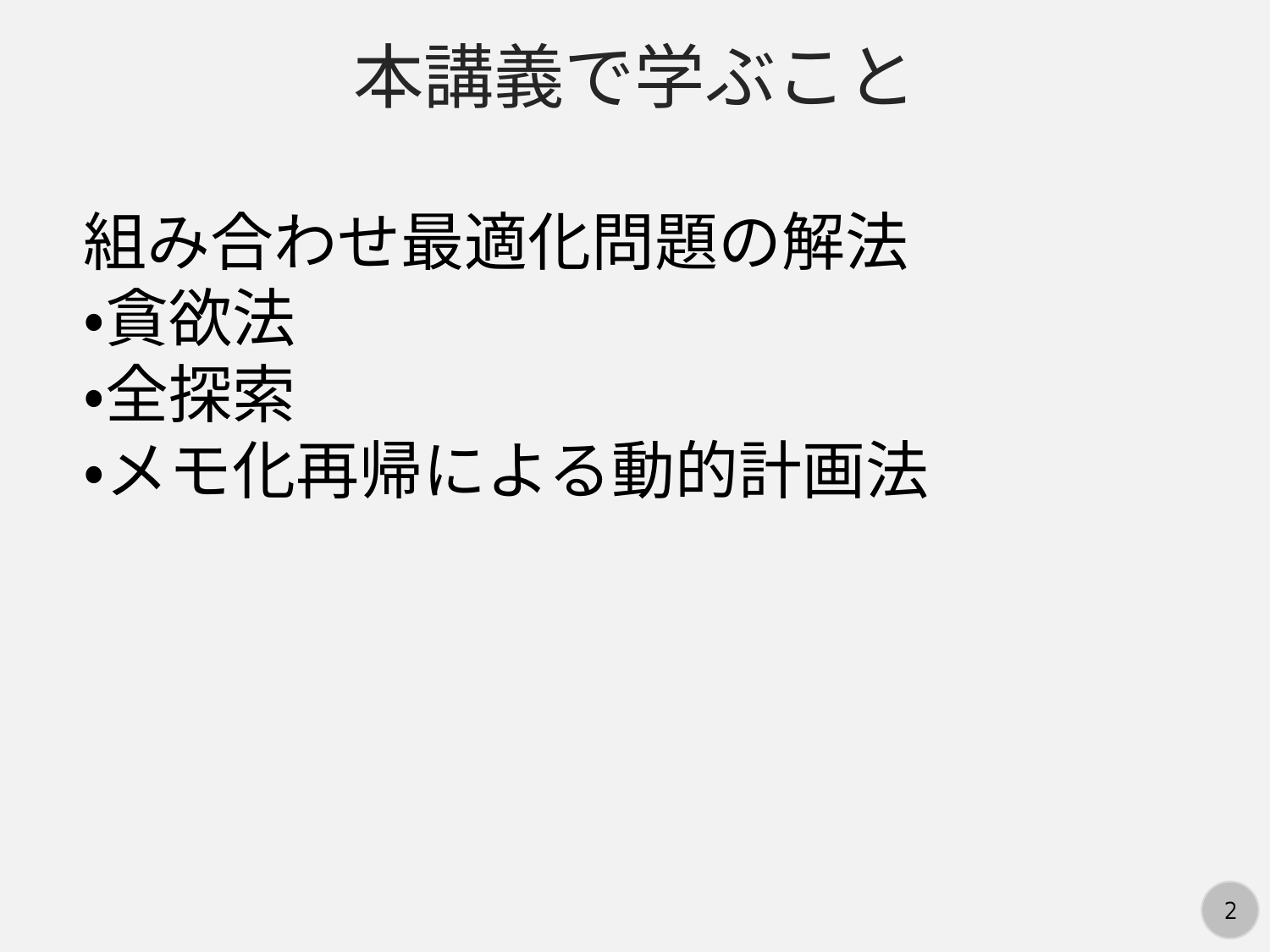

本講義で学ぶこと
組み合わせ最適化問題の解法
・貪欲法
・全探索
・メモ化再帰による動的計画法